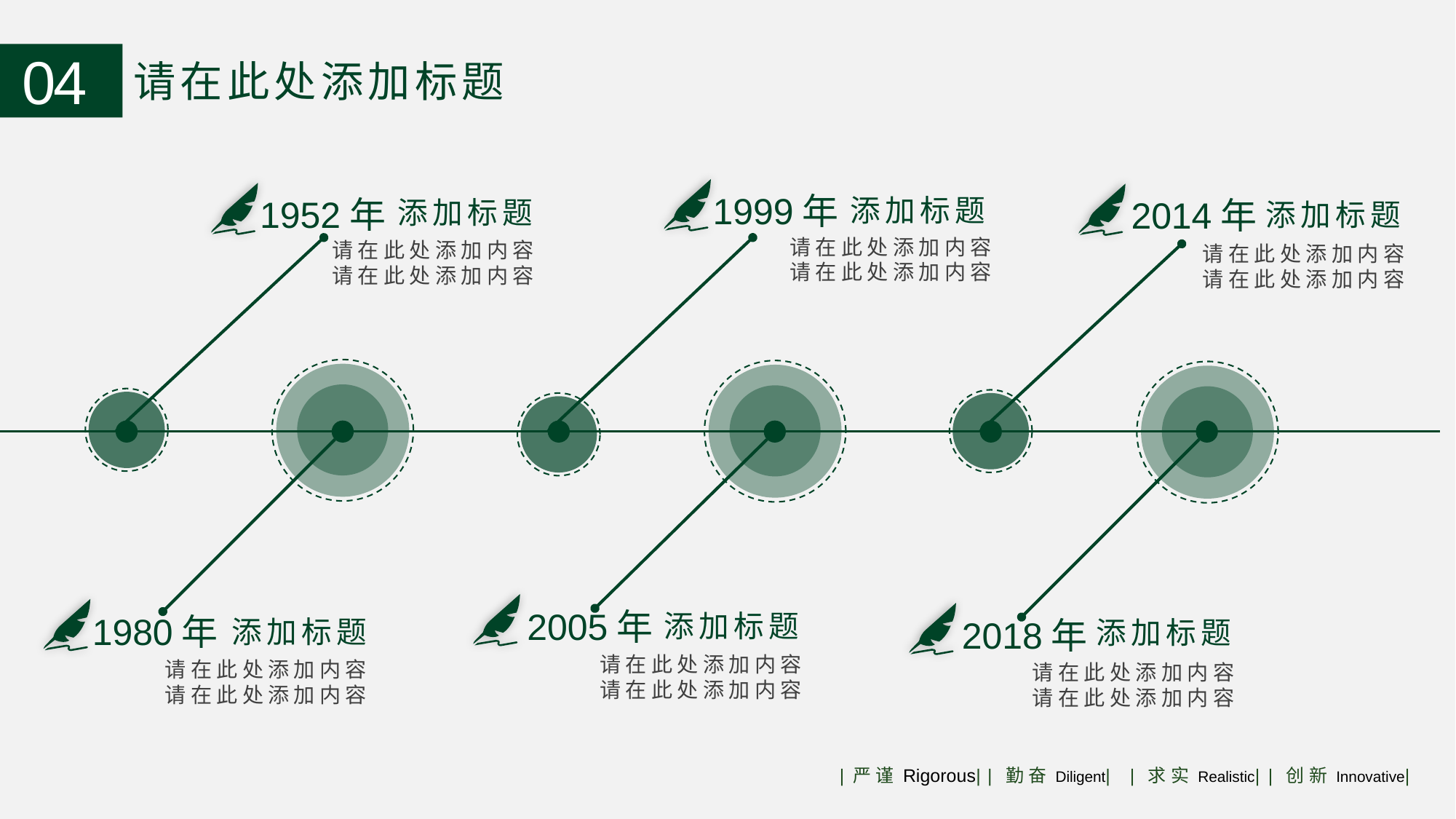

04

请在此处添加标题

1999年

添加标题
1952年
2014年
添加标题
添加标题
请在此处添加内容请在此处添加内容
请在此处添加内容请在此处添加内容
请在此处添加内容请在此处添加内容

2005年

添加标题

1980年
2018年
添加标题
添加标题
请在此处添加内容请在此处添加内容
请在此处添加内容请在此处添加内容
请在此处添加内容请在此处添加内容